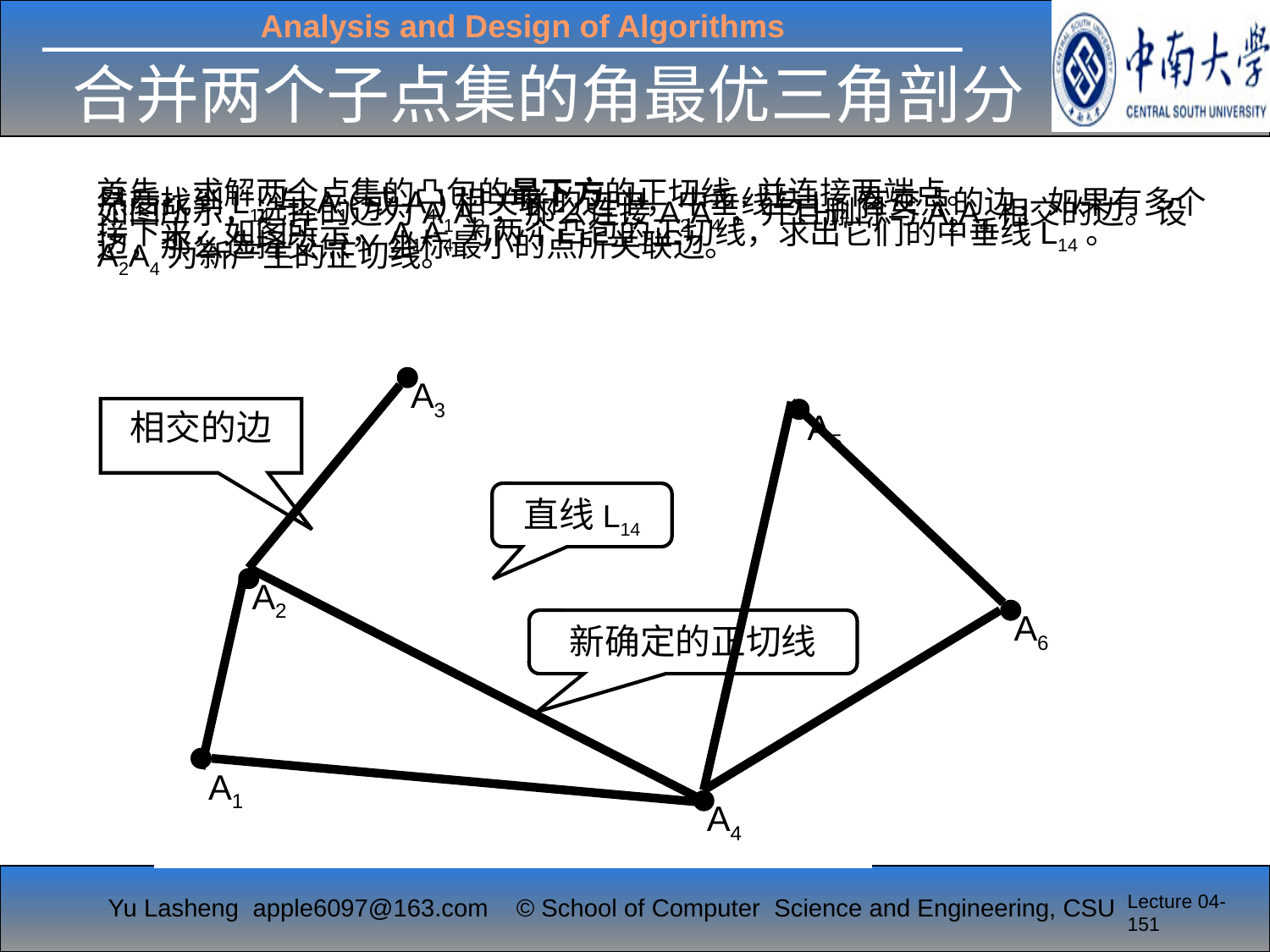

# 合并两个子点集的角最优三角剖分
首先，求解两个点集的凸包的最下方的正切线,并连接两端点。
然后找到L14与A1(或A4)相关联的边中，中垂线与L14有交点的边，如果有多个边，那么选择交点Y坐标最小的点所关联边。
如图所示，选择的边为A1A2，那么连接A2A4，并且删除与A2A4相交的边。设A2A4为新产生的正切线。
接下来，如图所示，A1A4为两个凸包的正切线，求出它们的中垂线L14。

A3

相交的边

A5
直线L14

A2

A6
新确定的正切线

A1

A4
Lecture 04-151